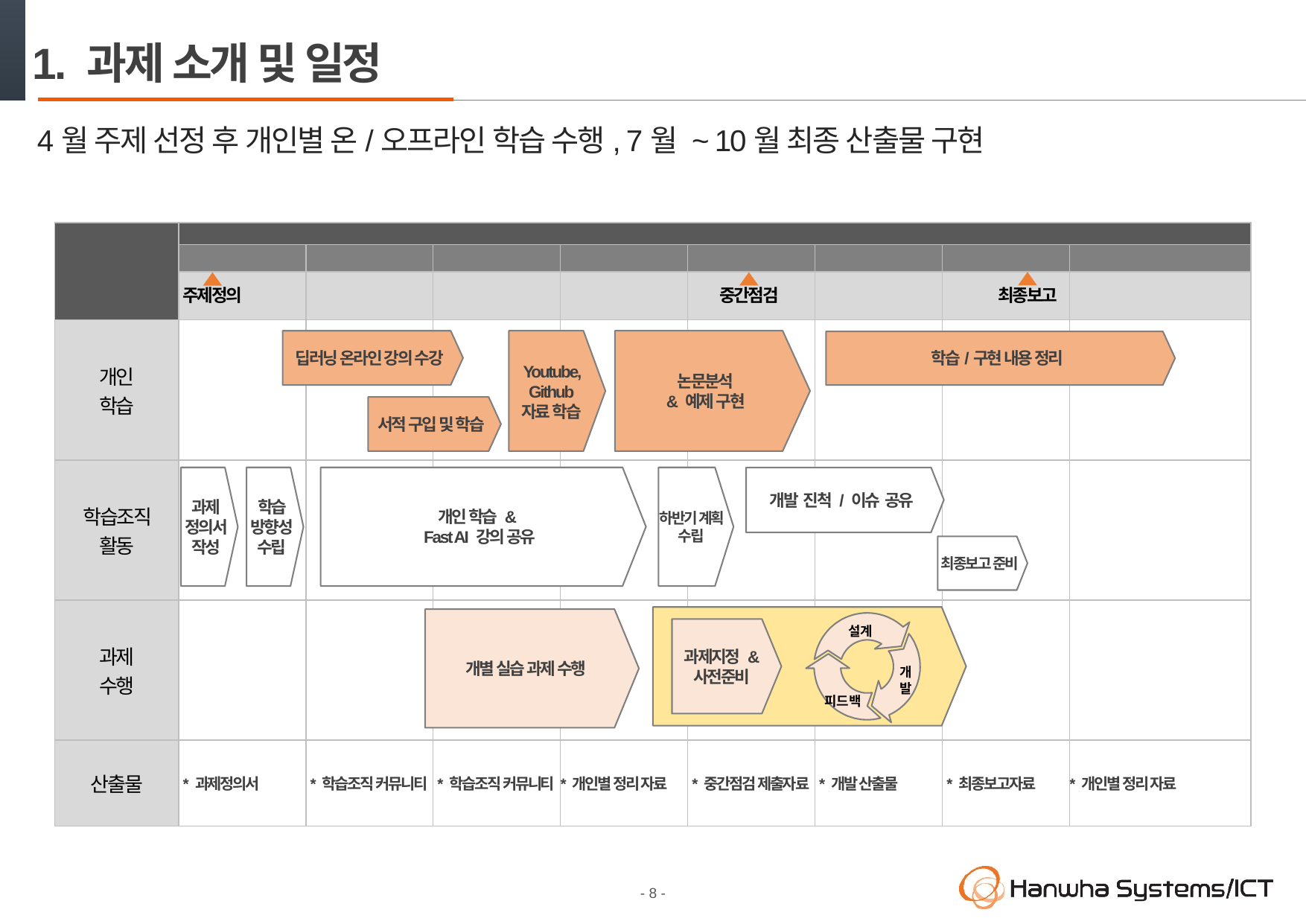

# 1. 과제 소개 및 일정
4월 주제 선정 후 개인별 온/오프라인 학습 수행, 7월 ~ 10월 최종 산출물 구현
| 주요 일정 |  |  |  |  |  |  |  |  |
| --- | --- | --- | --- | --- | --- | --- | --- | --- |
|  | 4월 | 5월 | 6월 | 7월 | 8월 | 9월 | 10월 | 11월 |
|  |  |  |  |  |  |  |  |  |
| 개인 학습 |  |  |  |  |  |  |  |  |
| 학습조직 활동 |  |  |  |  |  |  |  |  |
| 과제 수행 |  |  |  |  |  |  |  |  |
| 산출물 | \* 과제정의서 | \* 학습조직 커뮤니티 | \* 학습조직 커뮤니티 | \* 개인별 정리 자료 | \* 중간점검 제출자료 | \* 개발 산출물 | \* 최종보고자료 | \* 개인별 정리 자료 |

최종보고

중간점검

주제정의
딥러닝 온라인 강의 수강
Youtube, Github
자료 학습
논문분석
& 예제 구현
학습/구현 내용 정리
서적 구입 및 학습
학습 방향성
수립
개인 학습 &
 Fast AI 강의 공유
하반기 계획 수립
개발  진척 / 이슈  공유
과제
정의서
작성
최종보고 준비

개별 실습 과제 수행

설계
개발
피드백
과제지정 &
사전준비